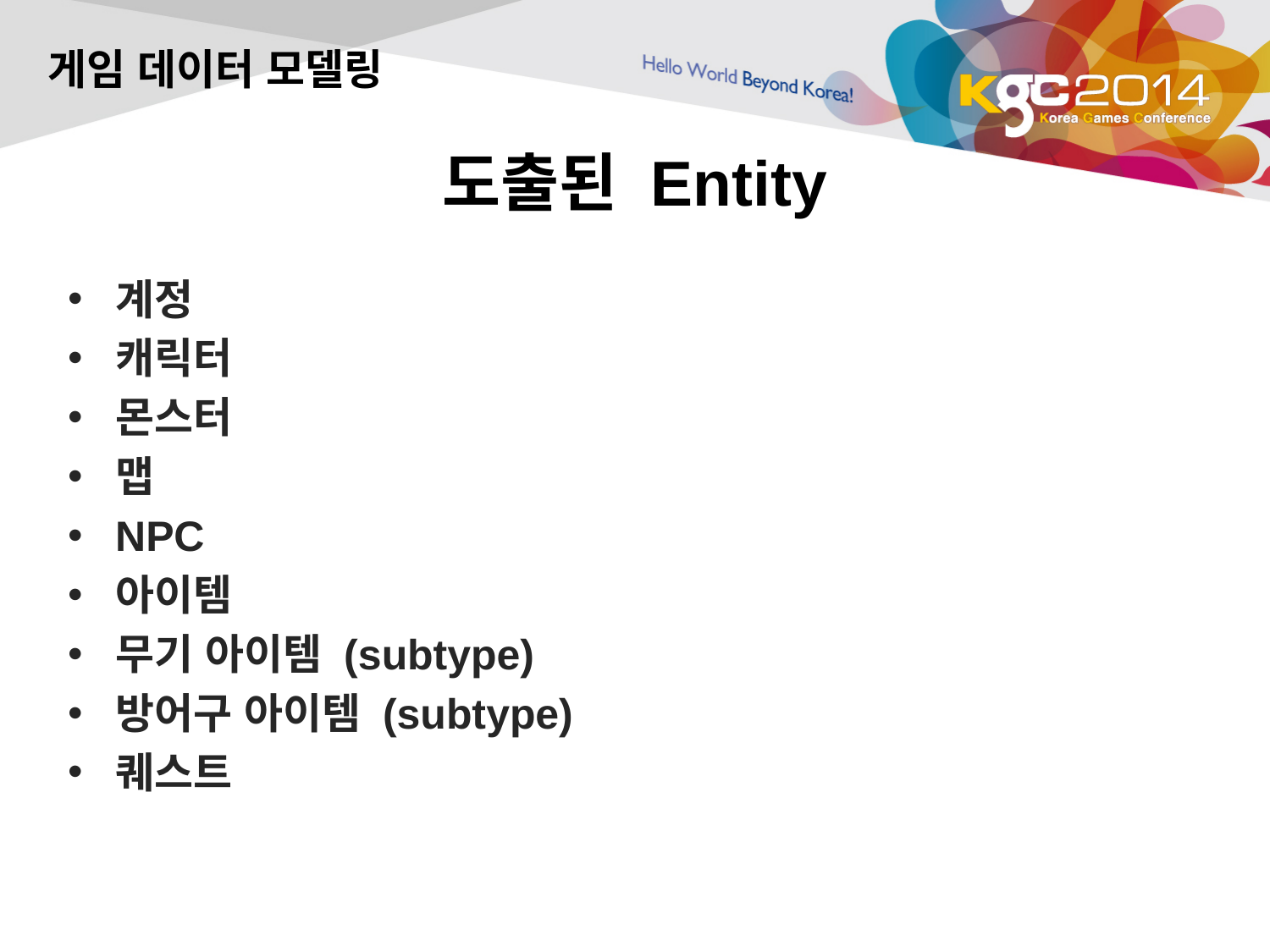

게임 데이터 모델링
# 도출된 Entity
계정
캐릭터
몬스터
맵
NPC
아이템
무기 아이템 (subtype)
방어구 아이템 (subtype)
퀘스트